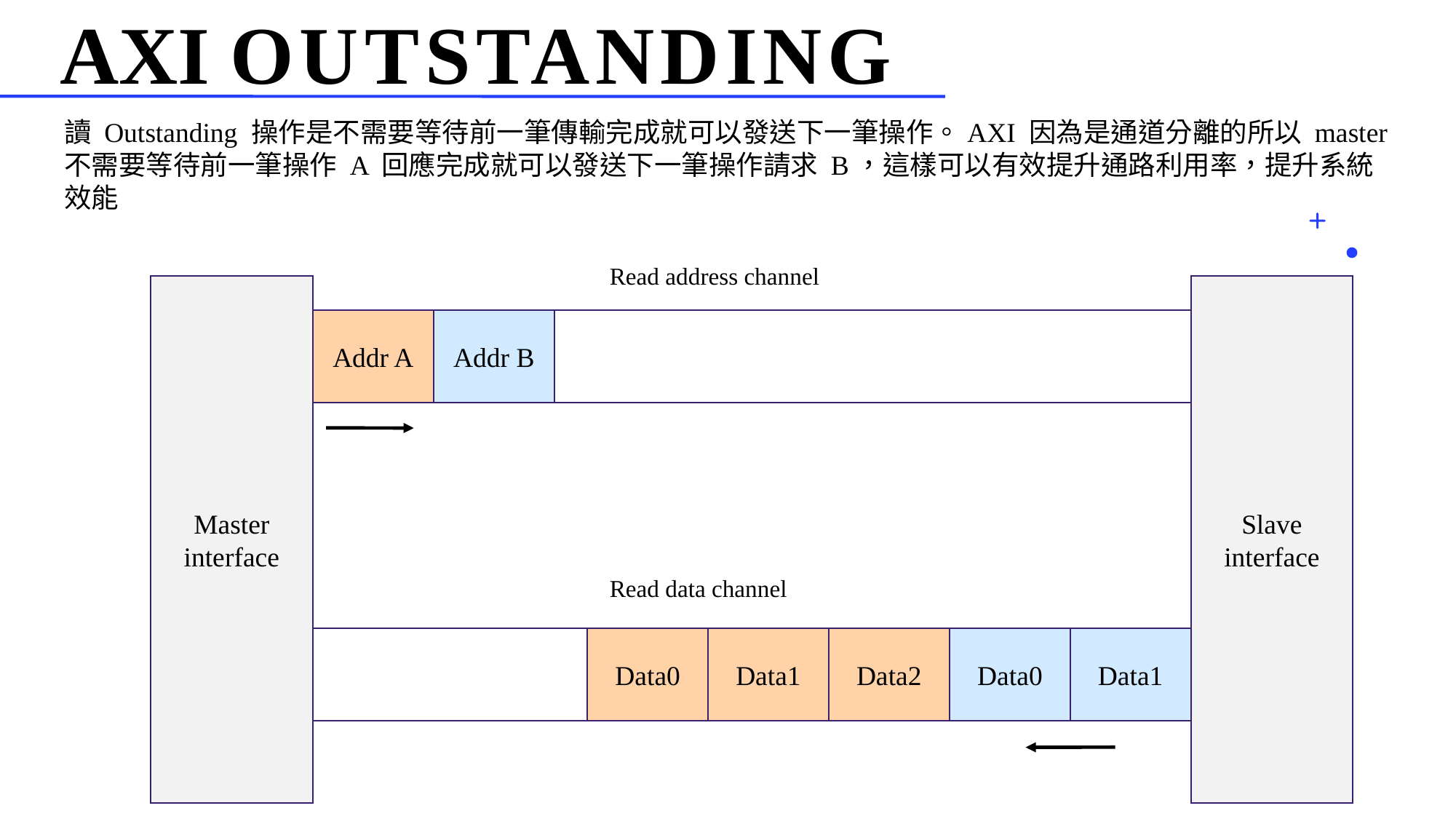

# AXI Outstanding
讀 Outstanding 操作是不需要等待前一筆傳輸完成就可以發送下一筆操作。AXI 因為是通道分離的所以 master 不需要等待前一筆操作 A 回應完成就可以發送下一筆操作請求 B，這樣可以有效提升通路利用率，提升系統效能
Read address channel
Master
interface
Slave
interface

Addr A
Addr B
Read data channel

Data0
Data1
Data2
Data0
Data1